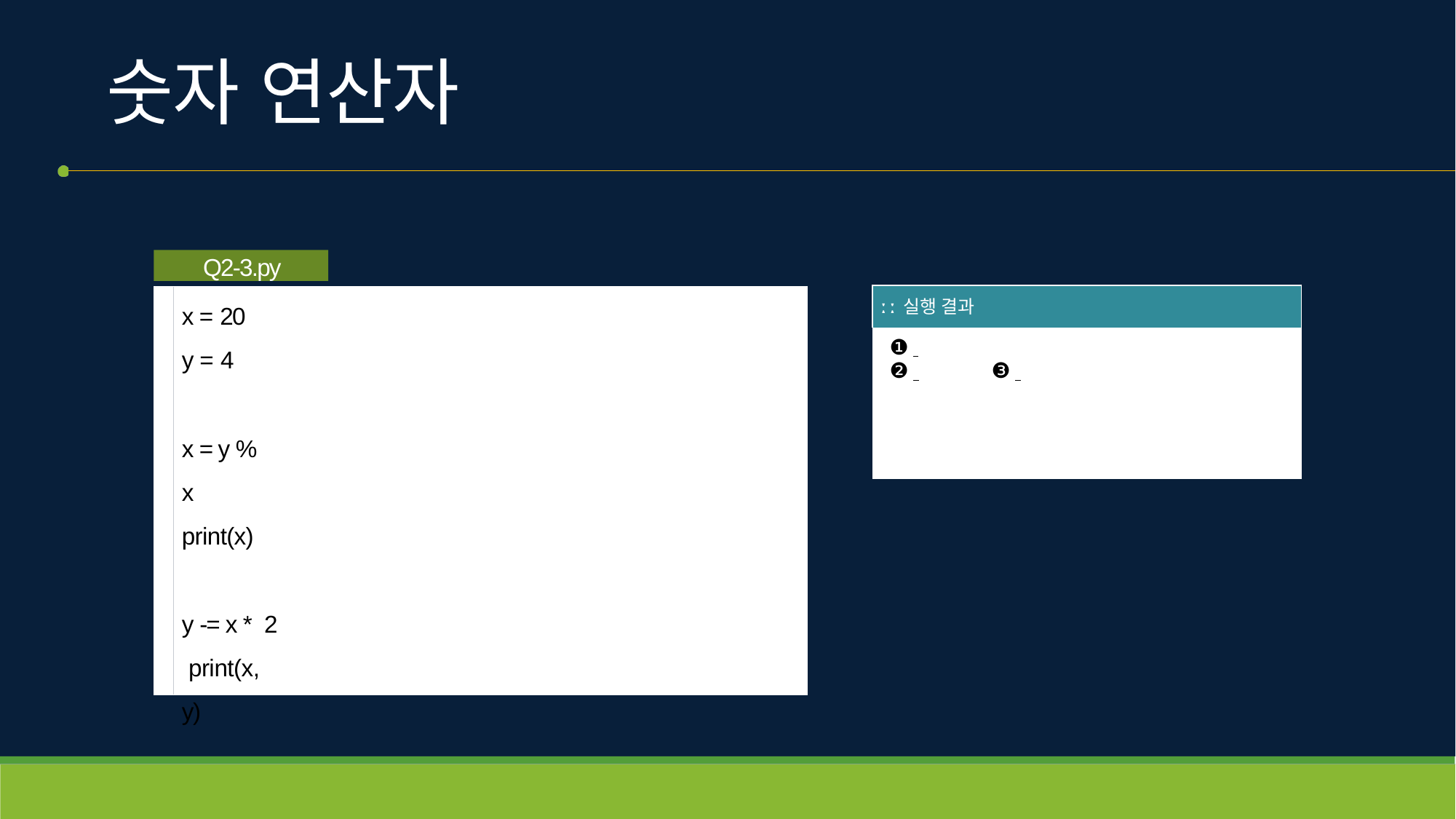

# 숫자 연산자

Q2-3.py
x = 20
y = 4

x = y % x  print(x)

y -= x * 2  print(x, y)
| ː ː 실행 결과 |
| --- |
| ❶ ❷ ❸ |